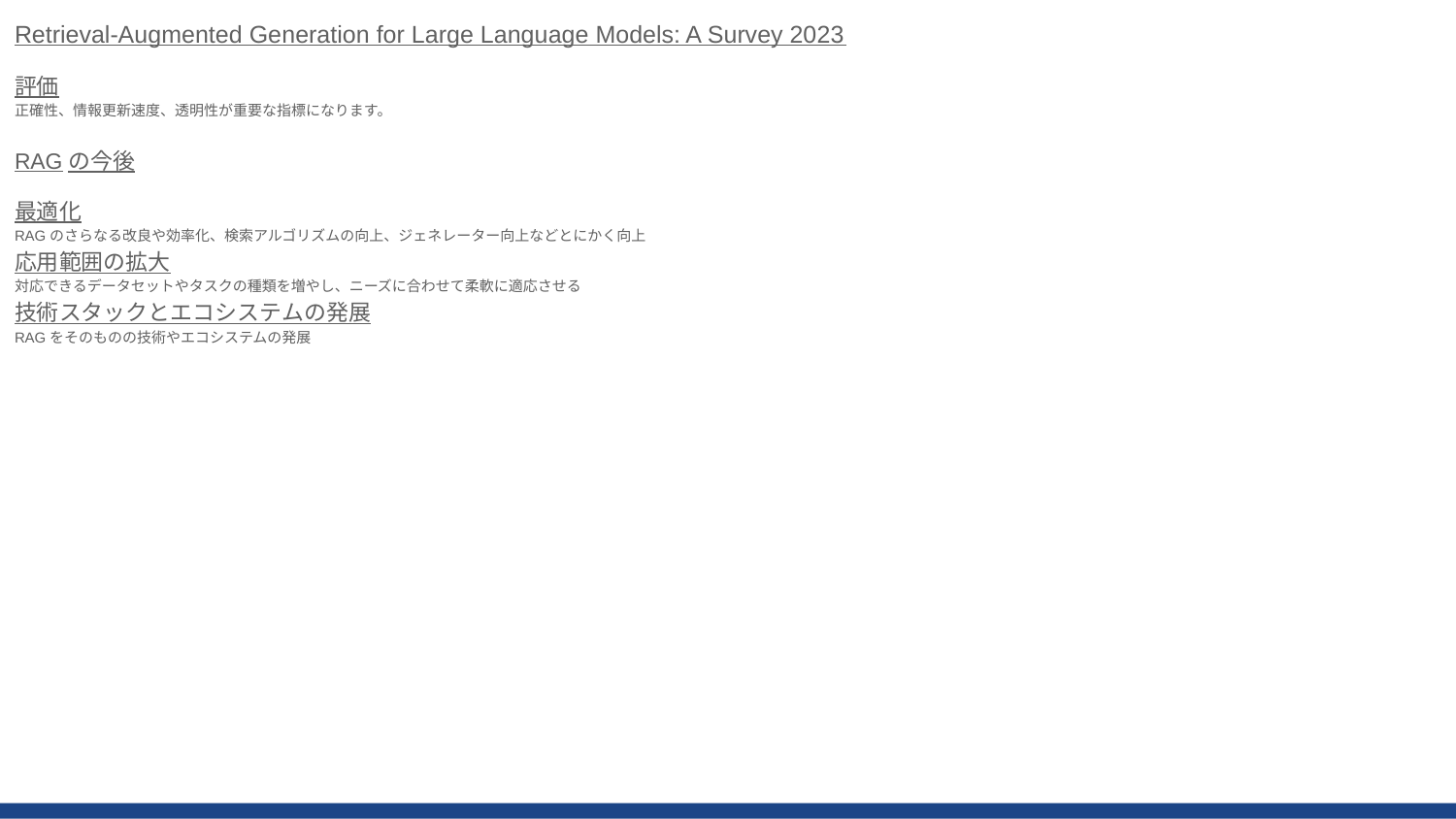

Retrieval-Augmented Generation for Large Language Models: A Survey 2023
評価
正確性、情報更新速度、透明性が重要な指標になります。
RAGの今後
最適化
RAGのさらなる改良や効率化、検索アルゴリズムの向上、ジェネレーター向上などとにかく向上
応用範囲の拡大
対応できるデータセットやタスクの種類を増やし、ニーズに合わせて柔軟に適応させる
技術スタックとエコシステムの発展
RAGをそのものの技術やエコシステムの発展